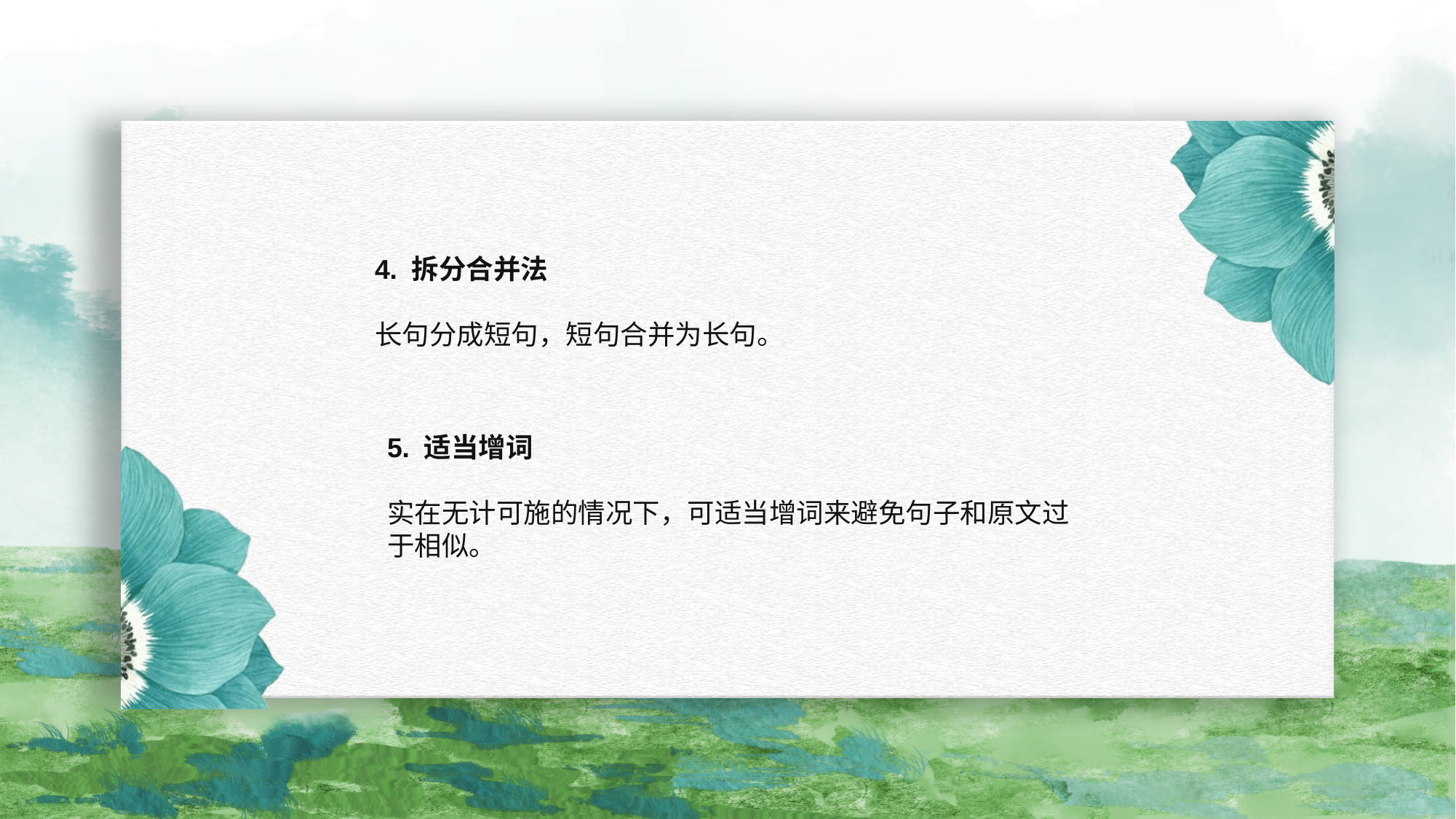

4. 拆分合并法

长句分成短句，短句合并为长句。
5. 适当增词

实在无计可施的情况下，可适当增词来避免句子和原文过于相似。